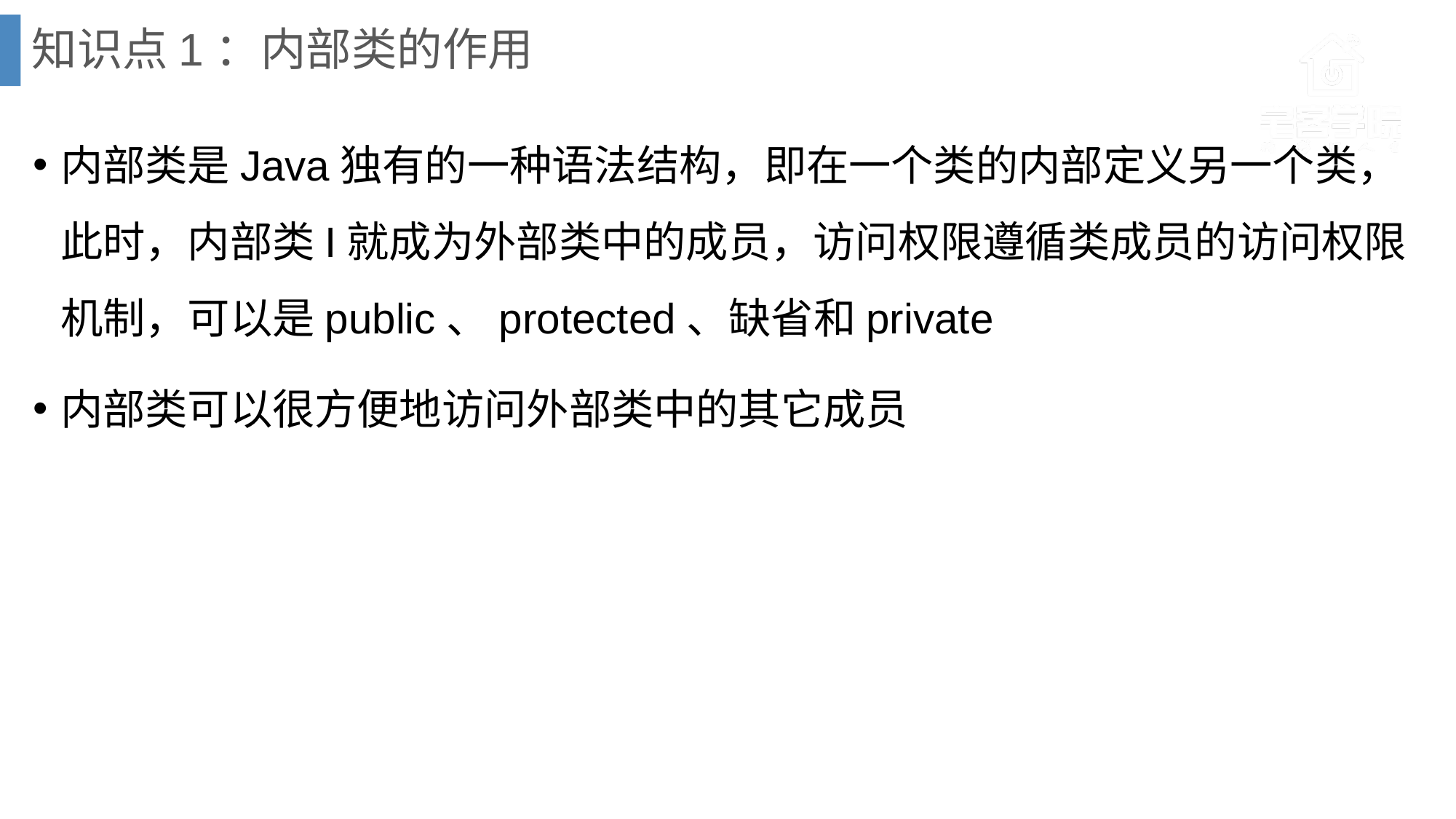

# 知识点1：内部类的作用
内部类是Java独有的一种语法结构，即在一个类的内部定义另一个类，此时，内部类I就成为外部类中的成员，访问权限遵循类成员的访问权限机制，可以是public、protected、缺省和private
内部类可以很方便地访问外部类中的其它成员